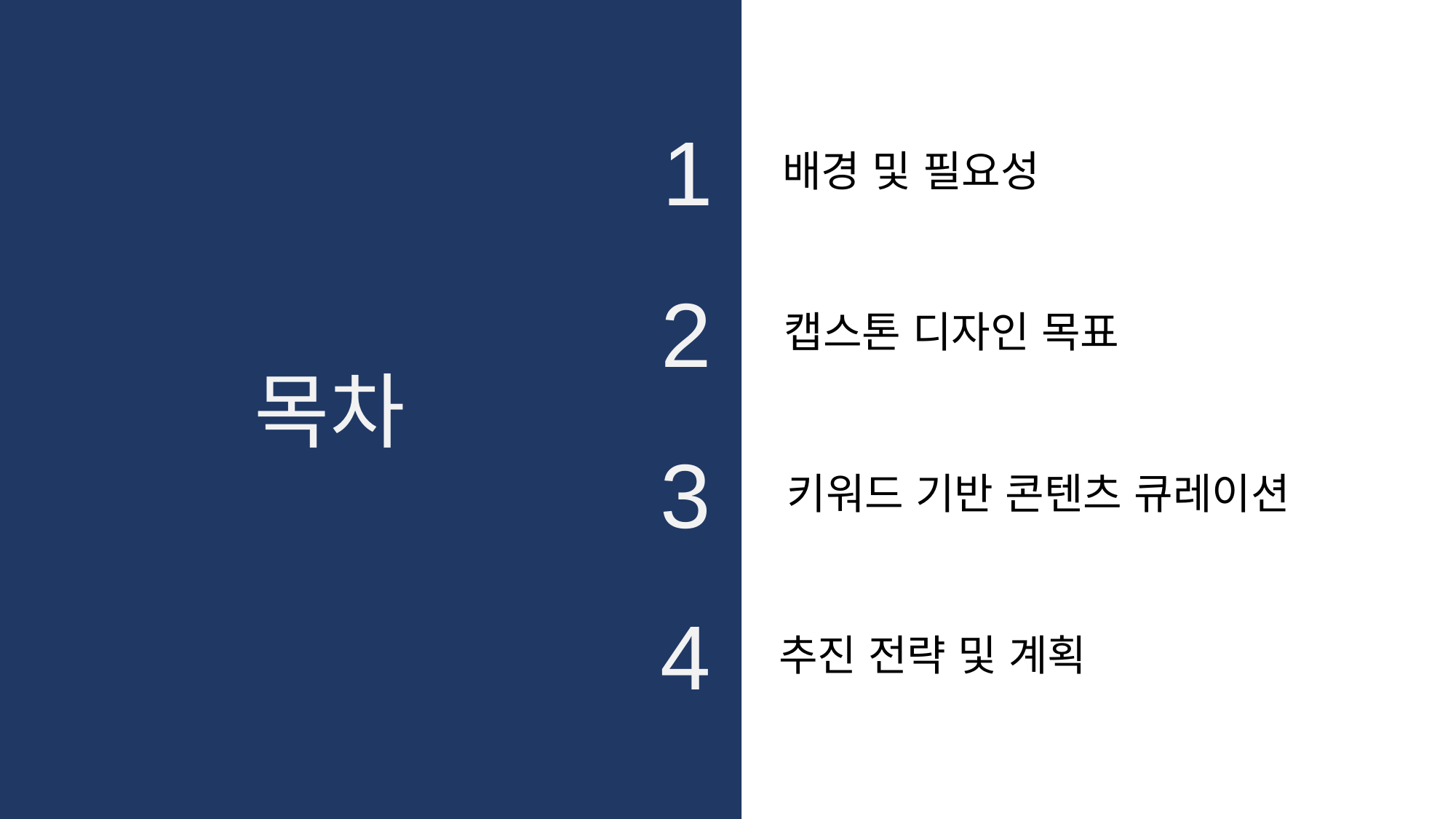

1
배경 및 필요성
2
캡스톤 디자인 목표
목차
3
키워드 기반 콘텐츠 큐레이션
4
추진 전략 및 계획